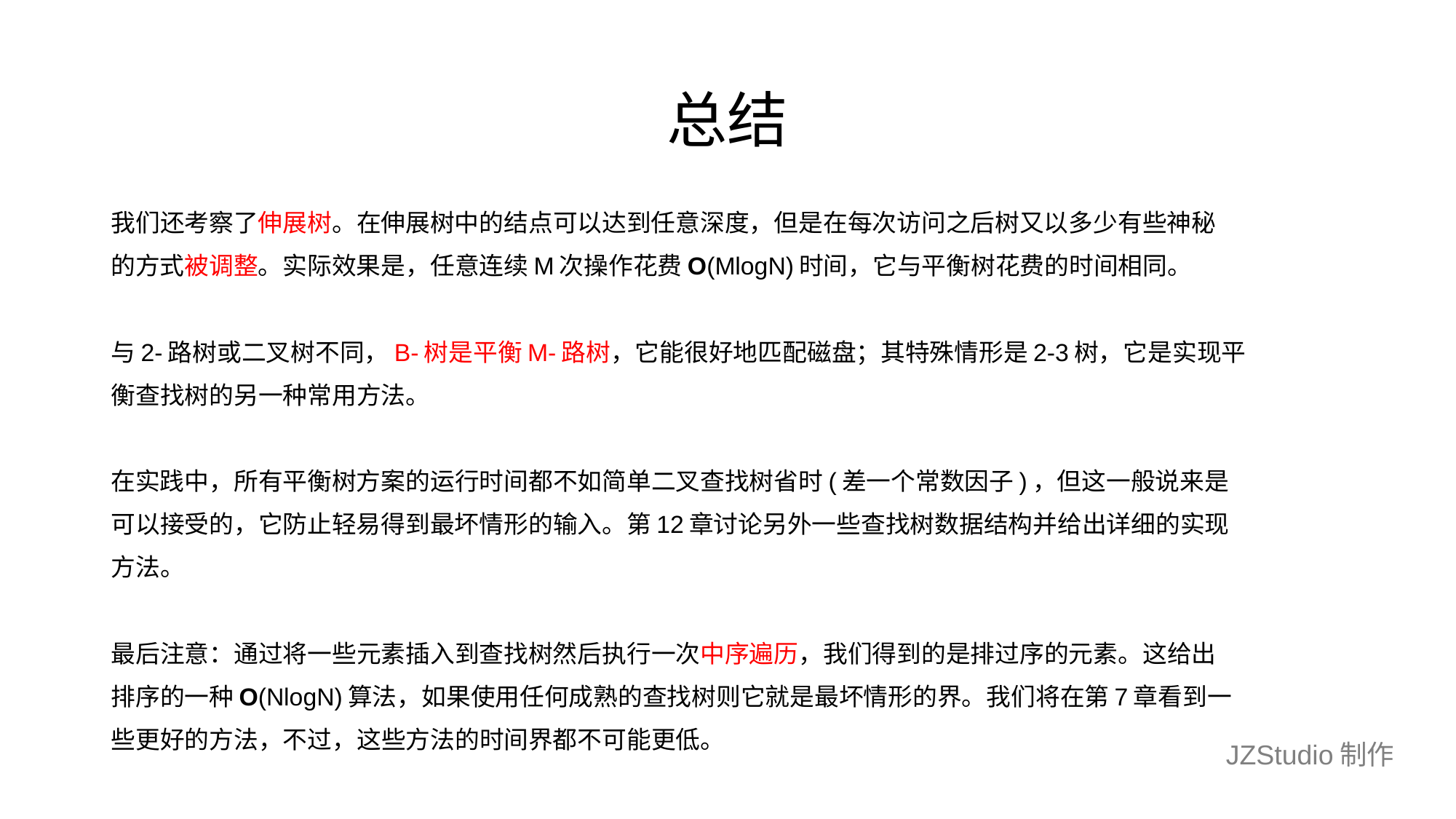

# 总结
我们还考察了伸展树。在伸展树中的结点可以达到任意深度，但是在每次访问之后树又以多少有些神秘
的方式被调整。实际效果是，任意连续M次操作花费O(MlogN)时间，它与平衡树花费的时间相同。

与2-路树或二叉树不同，B-树是平衡M-路树，它能很好地匹配磁盘；其特殊情形是2-3树，它是实现平
衡查找树的另一种常用方法。

在实践中，所有平衡树方案的运行时间都不如简单二叉查找树省时(差一个常数因子)，但这一般说来是
可以接受的，它防止轻易得到最坏情形的输入。第12章讨论另外一些查找树数据结构并给出详细的实现
方法。

最后注意：通过将一些元素插入到查找树然后执行一次中序遍历，我们得到的是排过序的元素。这给出
排序的一种O(NlogN)算法，如果使用任何成熟的查找树则它就是最坏情形的界。我们将在第7章看到一
些更好的方法，不过，这些方法的时间界都不可能更低。